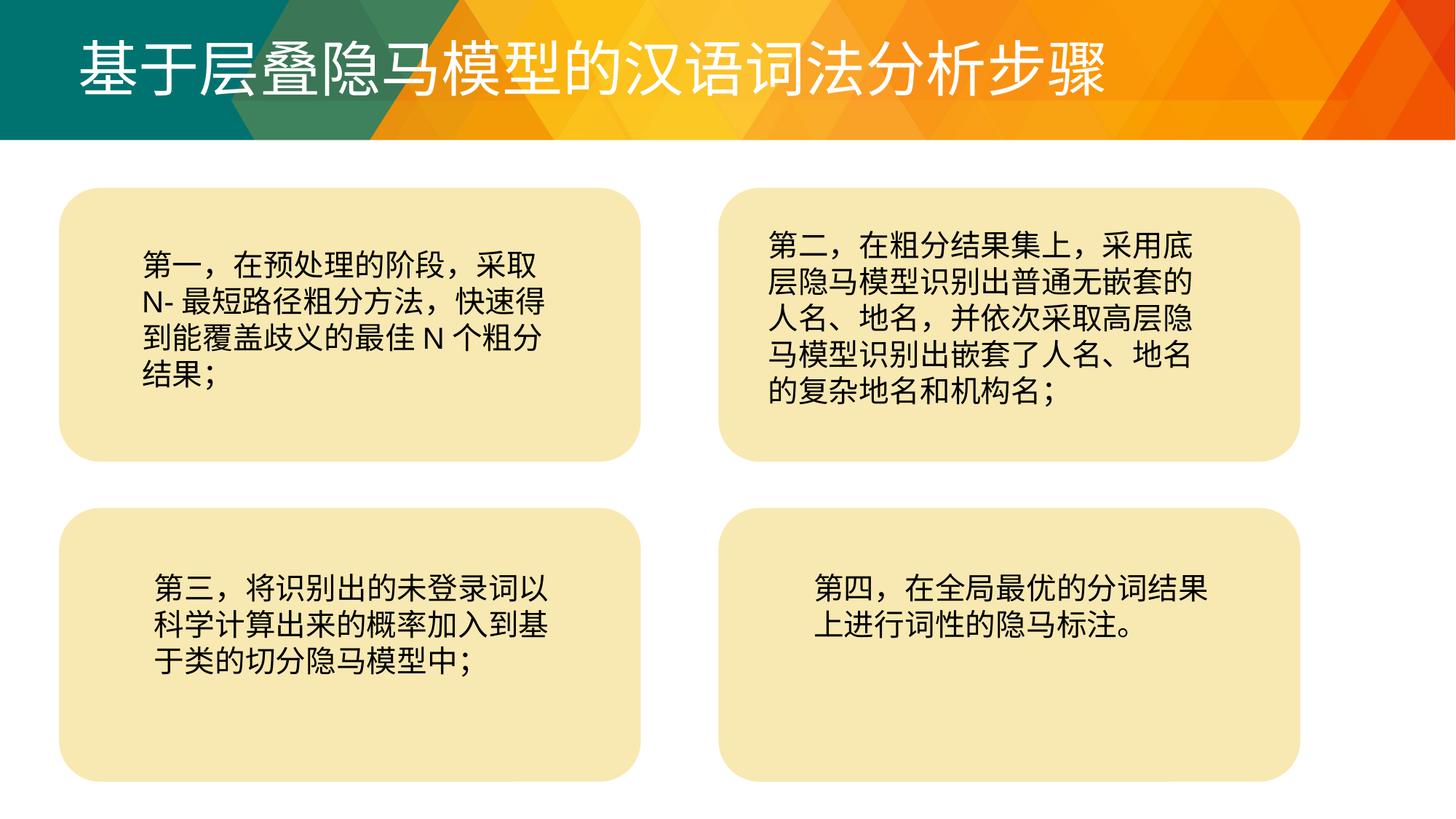

基于层叠隐马模型的汉语词法分析步骤

第一，在预处理的阶段，采取N-最短路径粗分方法，快速得到能覆盖歧义的最佳N个粗分结果；

第二，在粗分结果集上，采用底层隐马模型识别出普通无嵌套的人名、地名，并依次采取高层隐马模型识别出嵌套了人名、地名的复杂地名和机构名；

第三，将识别出的未登录词以科学计算出来的概率加入到基于类的切分隐马模型中；

第四，在全局最优的分词结果上进行词性的隐马标注。